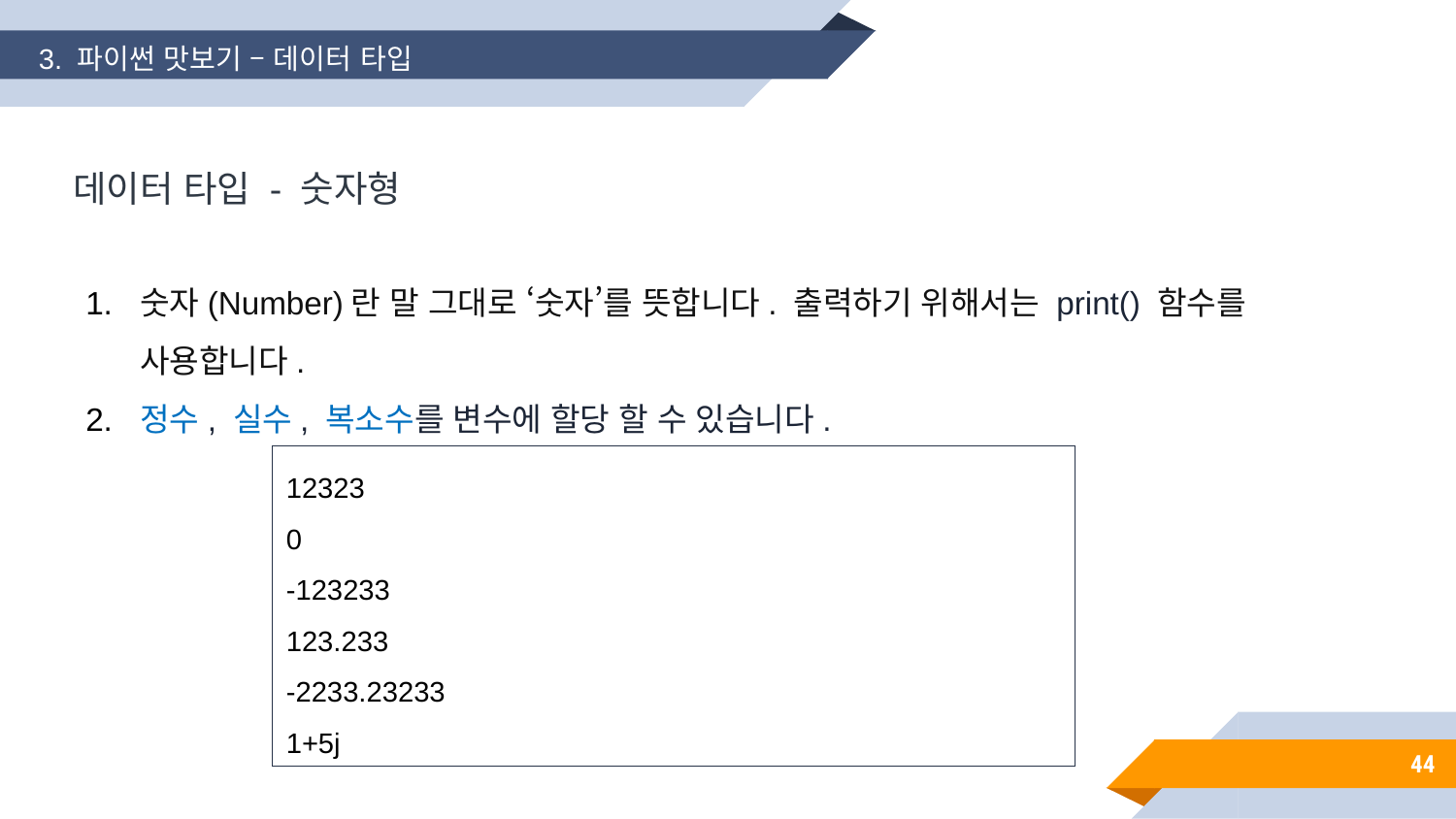

3. 파이썬 맛보기 – 데이터 타입
데이터 타입 - 숫자형
숫자(Number)란 말 그대로 ‘숫자’를 뜻합니다. 출력하기 위해서는 print() 함수를 사용합니다.
정수, 실수, 복소수를 변수에 할당 할 수 있습니다.
12323
0
-123233
123.233
-2233.23233
1+5j
44